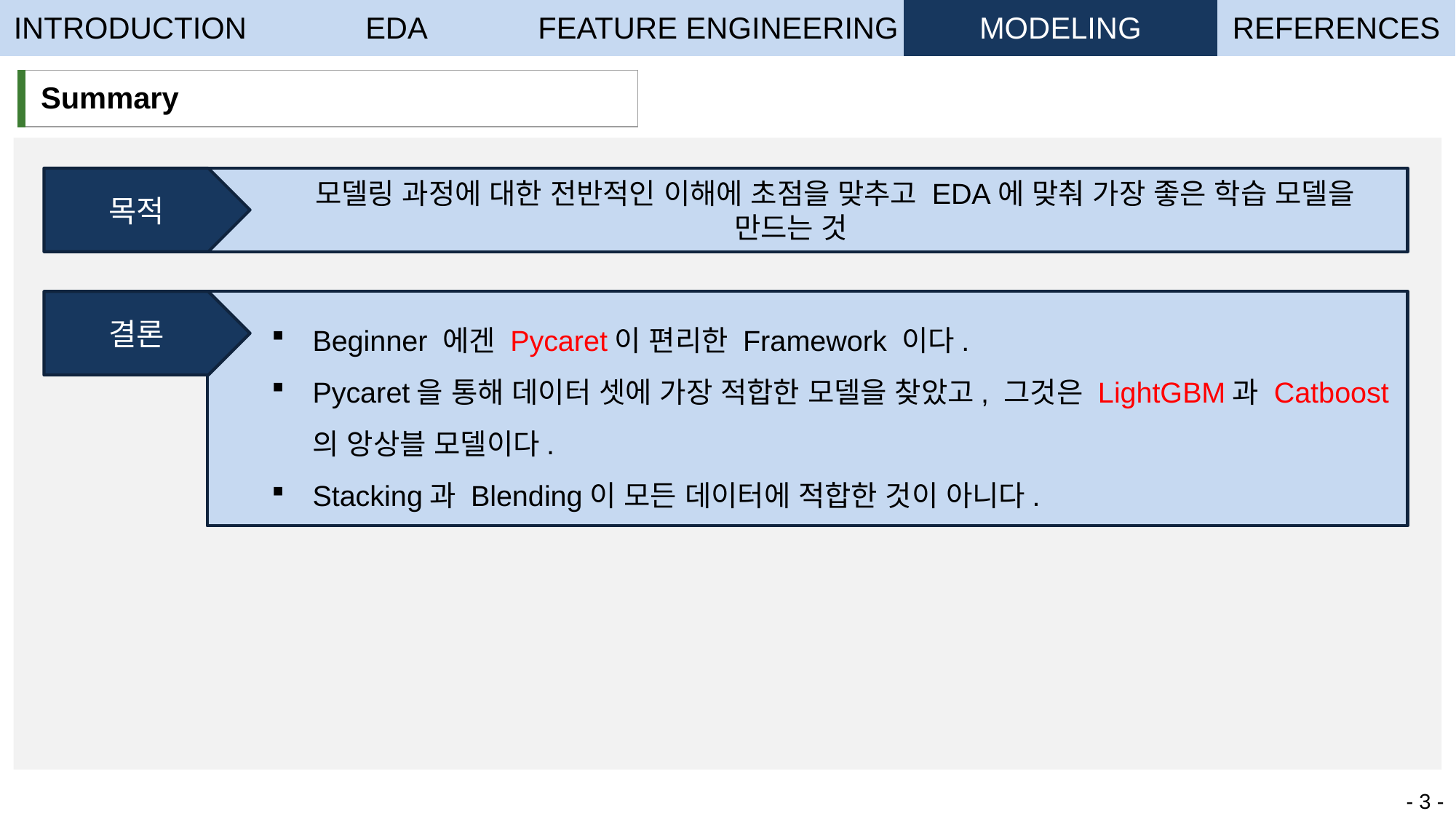

| INTRODUCTION | EDA | FEATURE ENGINEERING | MODELING | REFERENCES |
| --- | --- | --- | --- | --- |
| Summary |
| --- |

목적
          모델링 과정에 대한 전반적인 이해에 초점을 맞추고 EDA에 맞춰 가장 좋은 학습 모델을 만드는 것
결론
Beginner 에겐 Pycaret이 편리한 Framework 이다.
Pycaret을 통해 데이터 셋에 가장 적합한 모델을 찾았고, 그것은 LightGBM과 Catboost의 앙상블 모델이다.
Stacking과 Blending이 모든 데이터에 적합한 것이 아니다.
- 3 -